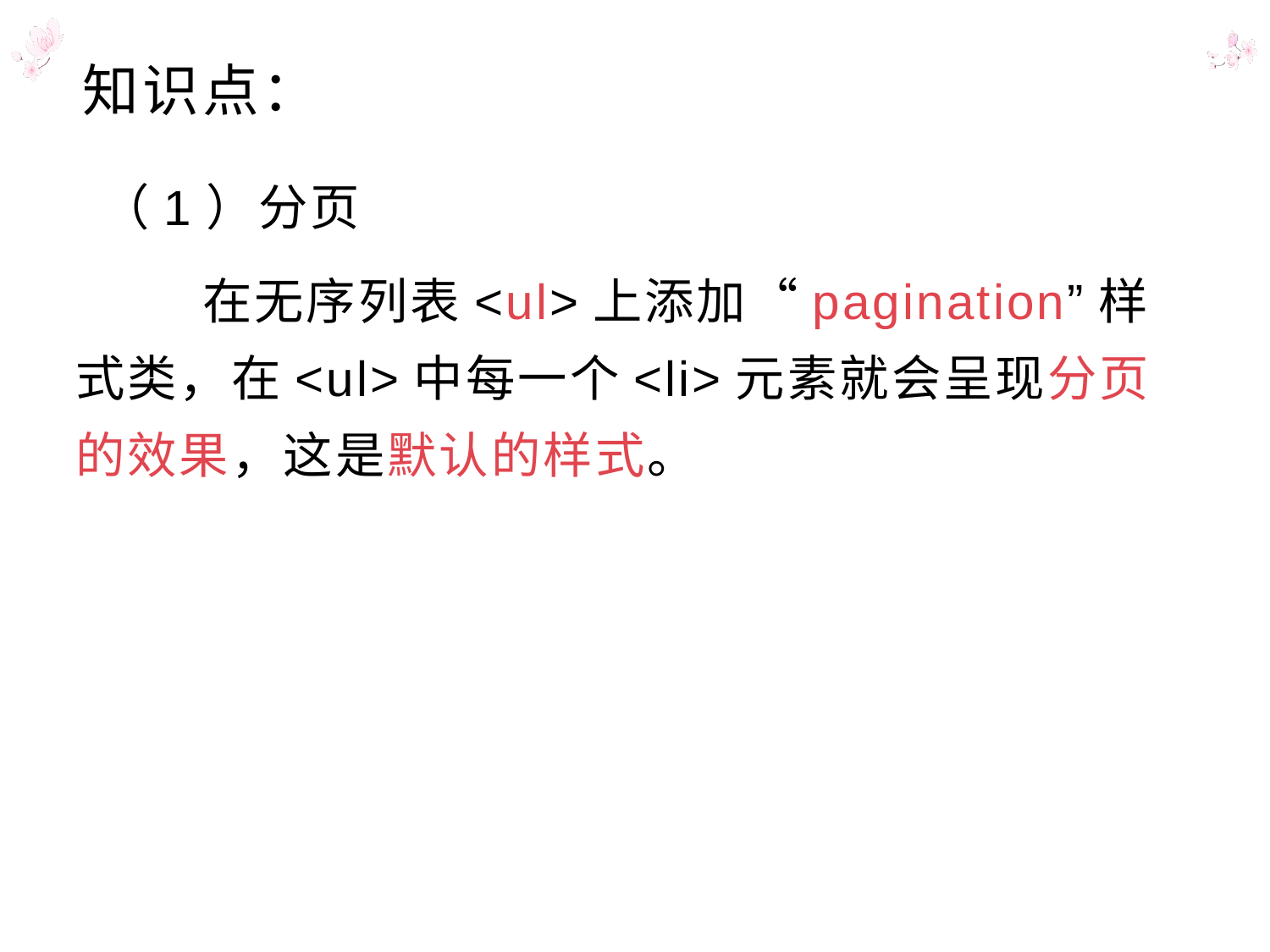

# 知识点：
 （1）分页
	在无序列表<ul>上添加“pagination”样式类，在<ul>中每一个<li>元素就会呈现分页的效果，这是默认的样式。